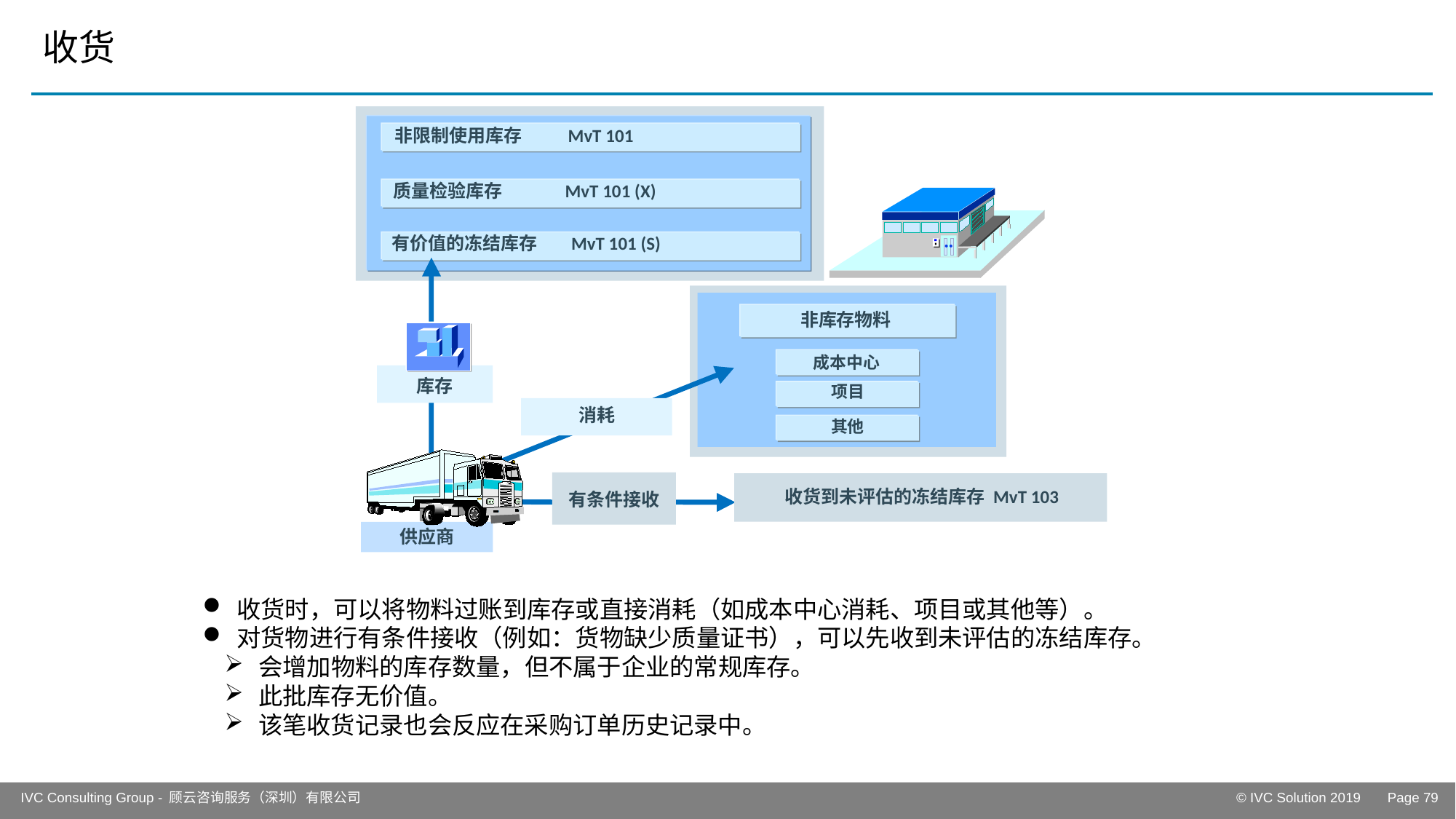

# 收货

非限制使用库存          MvT 101

质量检验库存              MvT 101 (X)

有价值的冻结库存       MvT 101 (S)

非库存物料

成本中心

库存

项目

消耗

其他

收货到未评估的冻结库存 MvT 103

有条件接收

供应商
收货时，可以将物料过账到库存或直接消耗（如成本中心消耗、项目或其他等）。
对货物进行有条件接收（例如：货物缺少质量证书），可以先收到未评估的冻结库存。
会增加物料的库存数量，但不属于企业的常规库存。
此批库存无价值。
该笔收货记录也会反应在采购订单历史记录中。